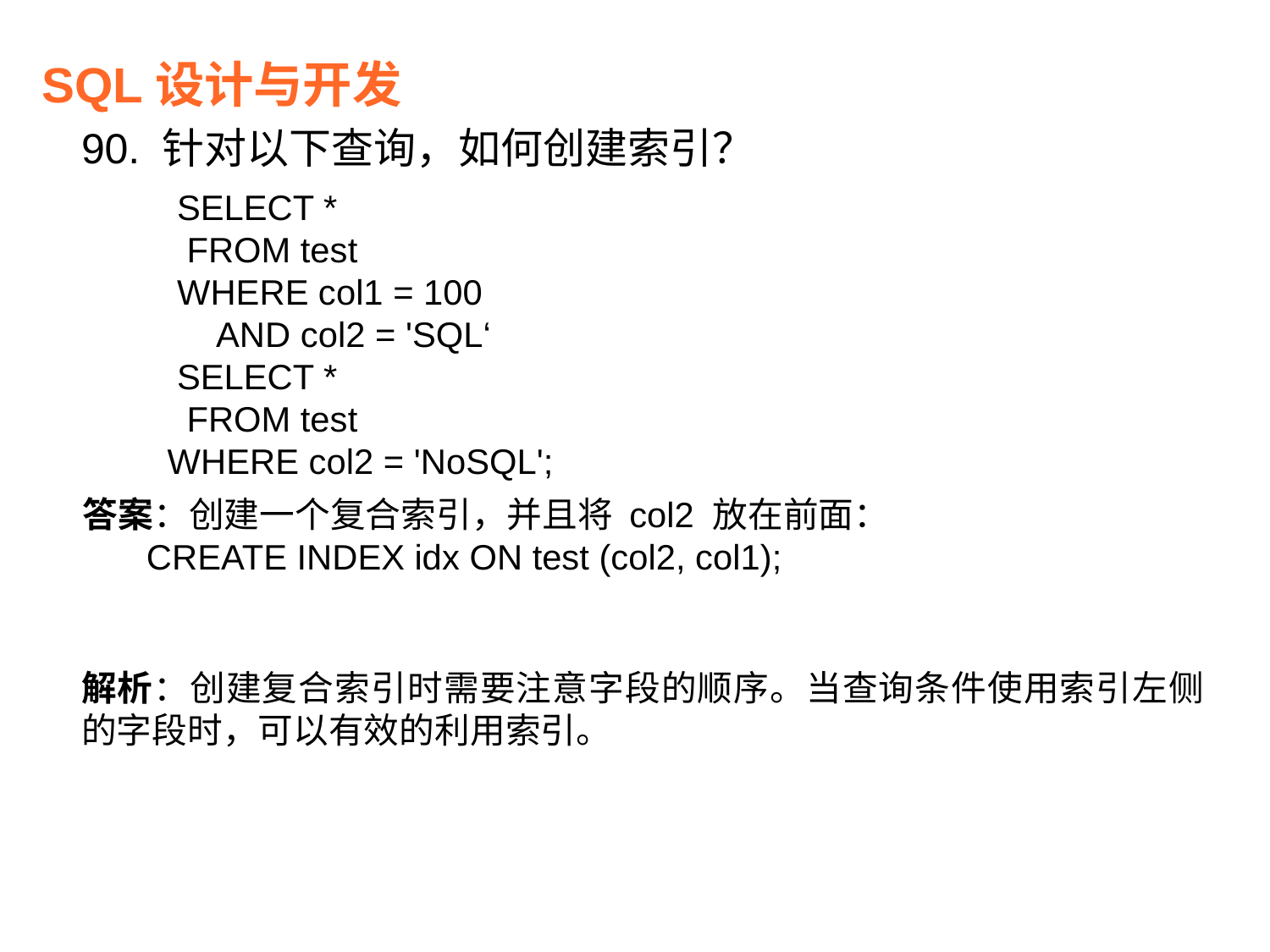

SQL设计与开发
90. 针对以下查询，如何创建索引？
 SELECT *
  FROM test
 WHERE col1 = 100
     AND col2 = 'SQL‘
 SELECT *
  FROM test
WHERE col2 = 'NoSQL';
答案：创建一个复合索引，并且将 col2 放在前面：
CREATE INDEX idx ON test (col2, col1);
解析：创建复合索引时需要注意字段的顺序。当查询条件使用索引左侧的字段时，可以有效的利用索引。